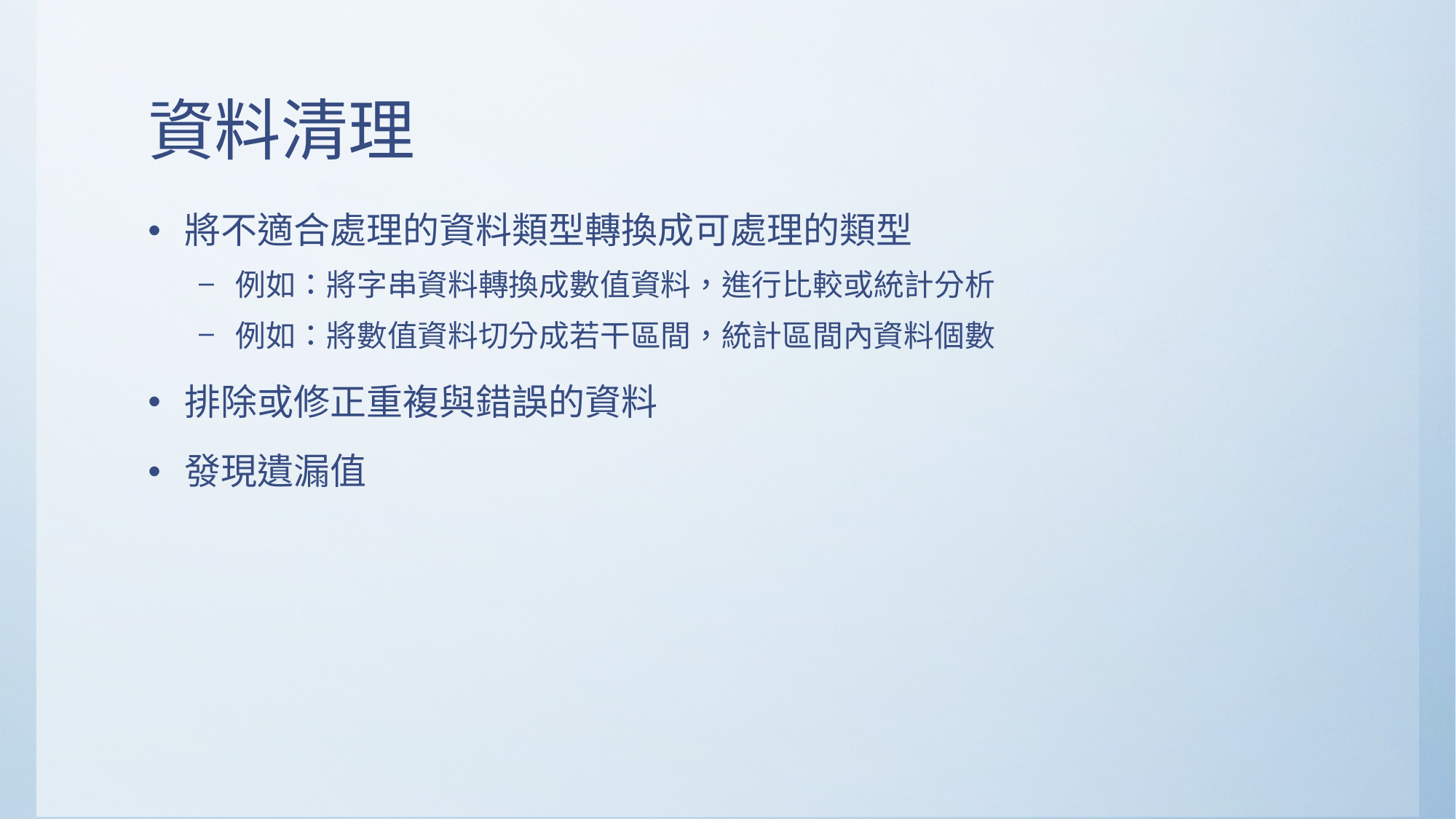

# 資料清理
將不適合處理的資料類型轉換成可處理的類型
例如：將字串資料轉換成數值資料，進行比較或統計分析
例如：將數值資料切分成若干區間，統計區間內資料個數
排除或修正重複與錯誤的資料
發現遺漏值